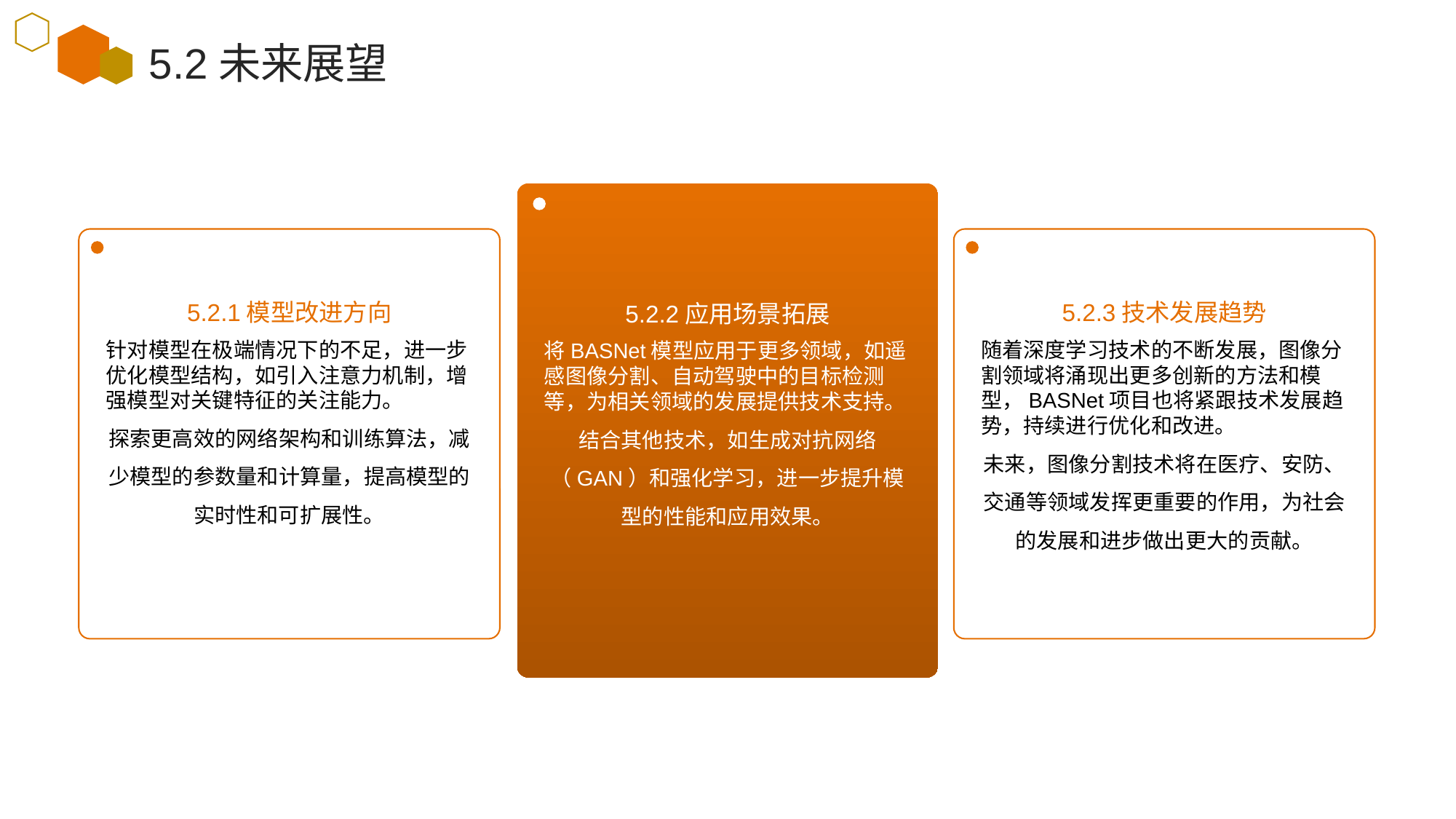

5.2未来展望

5.2.1模型改进方向
5.2.3技术发展趋势
5.2.2应用场景拓展
针对模型在极端情况下的不足，进一步优化模型结构，如引入注意力机制，增强模型对关键特征的关注能力。
探索更高效的网络架构和训练算法，减少模型的参数量和计算量，提高模型的实时性和可扩展性。
随着深度学习技术的不断发展，图像分割领域将涌现出更多创新的方法和模型，BASNet项目也将紧跟技术发展趋势，持续进行优化和改进。
未来，图像分割技术将在医疗、安防、交通等领域发挥更重要的作用，为社会的发展和进步做出更大的贡献。
将BASNet模型应用于更多领域，如遥感图像分割、自动驾驶中的目标检测等，为相关领域的发展提供技术支持。
结合其他技术，如生成对抗网络（GAN）和强化学习，进一步提升模型的性能和应用效果。